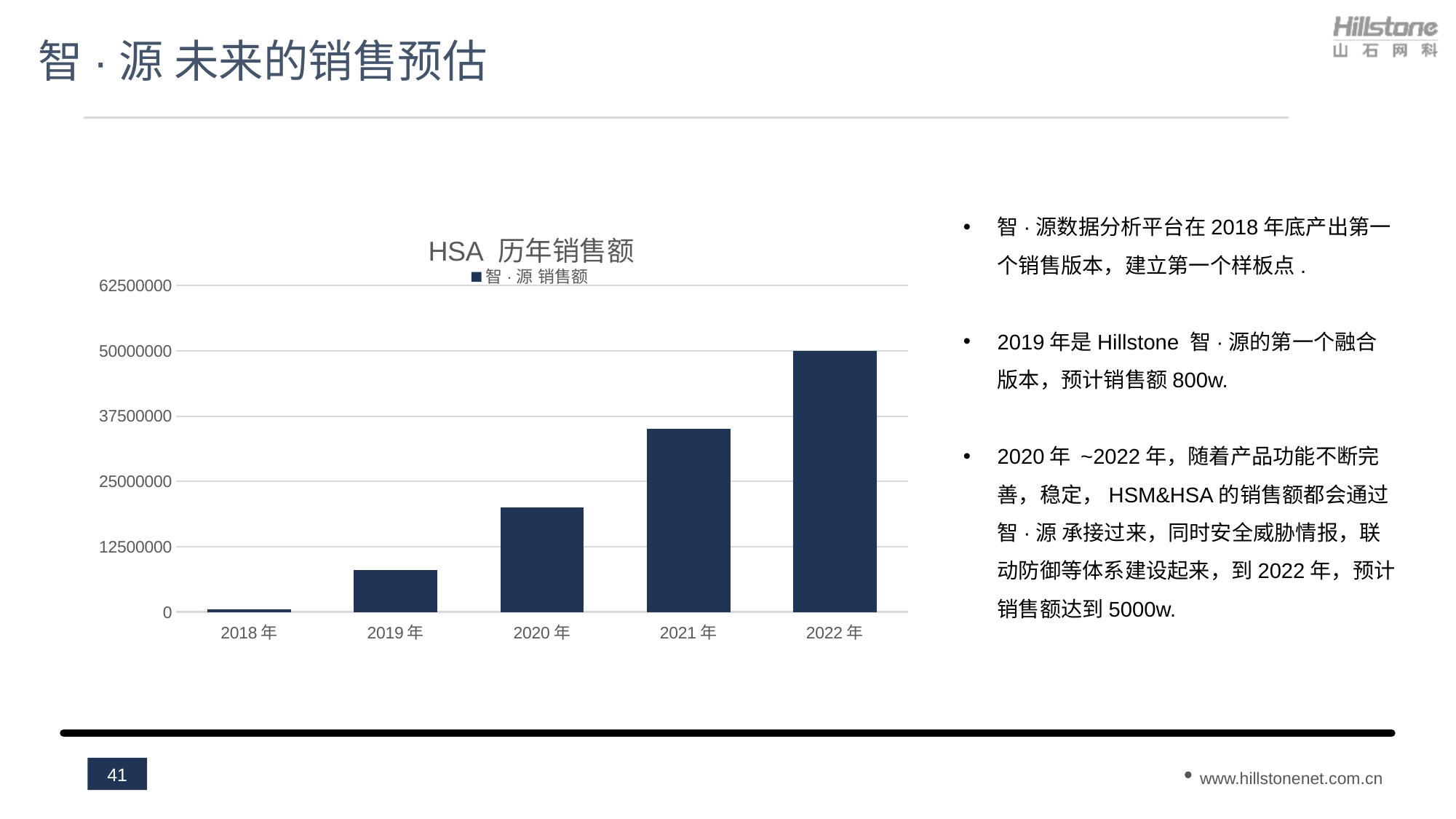

智·源 未来的销售预估
智·源数据分析平台在2018年底产出第一个销售版本，建立第一个样板点.

2019年是Hillstone 智·源的第一个融合版本，预计销售额800w.

2020年 ~2022年，随着产品功能不断完善，稳定，HSM&HSA的销售额都会通过智·源 承接过来，同时安全威胁情报，联动防御等体系建设起来，到2022年，预计销售额达到5000w.

### Chart: HSA 历年销售额

| Category | 智·源 销售额 |
|---|---|
| 2018年 | 500000.0 |
| 2019年 | 8000000.0 |
| 2020年 | 20000000.0 |
| 2021年 | 35000000.0 |
| 2022年 | 50000000.0 |
41